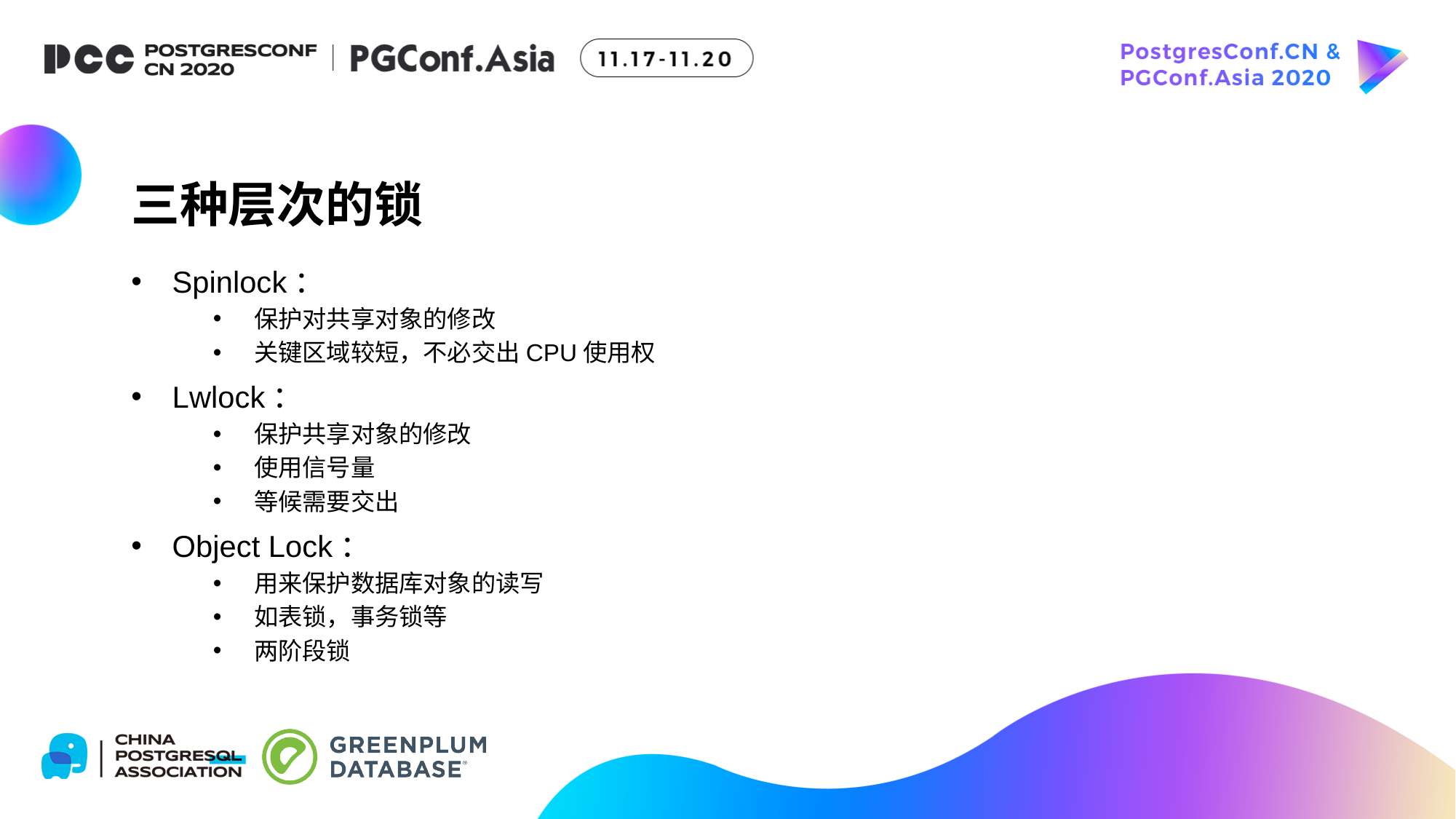

# 三种层次的锁
Spinlock：
保护对共享对象的修改
关键区域较短，不必交出CPU使用权
Lwlock：
保护共享对象的修改
使用信号量
等候需要交出
Object Lock：
用来保护数据库对象的读写
如表锁，事务锁等
两阶段锁